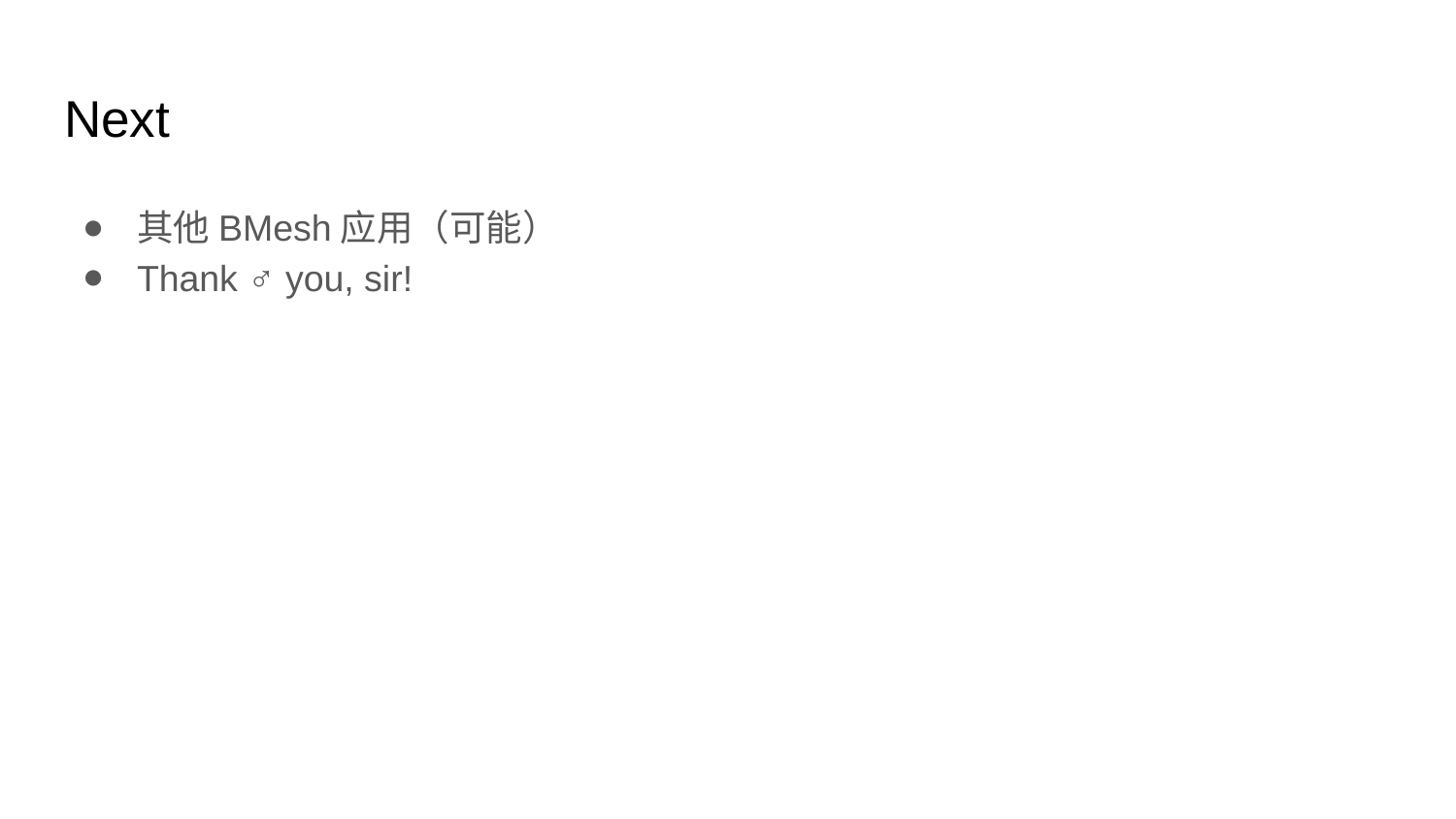

# Next
其他BMesh应用（可能）
Thank ♂ you, sir!